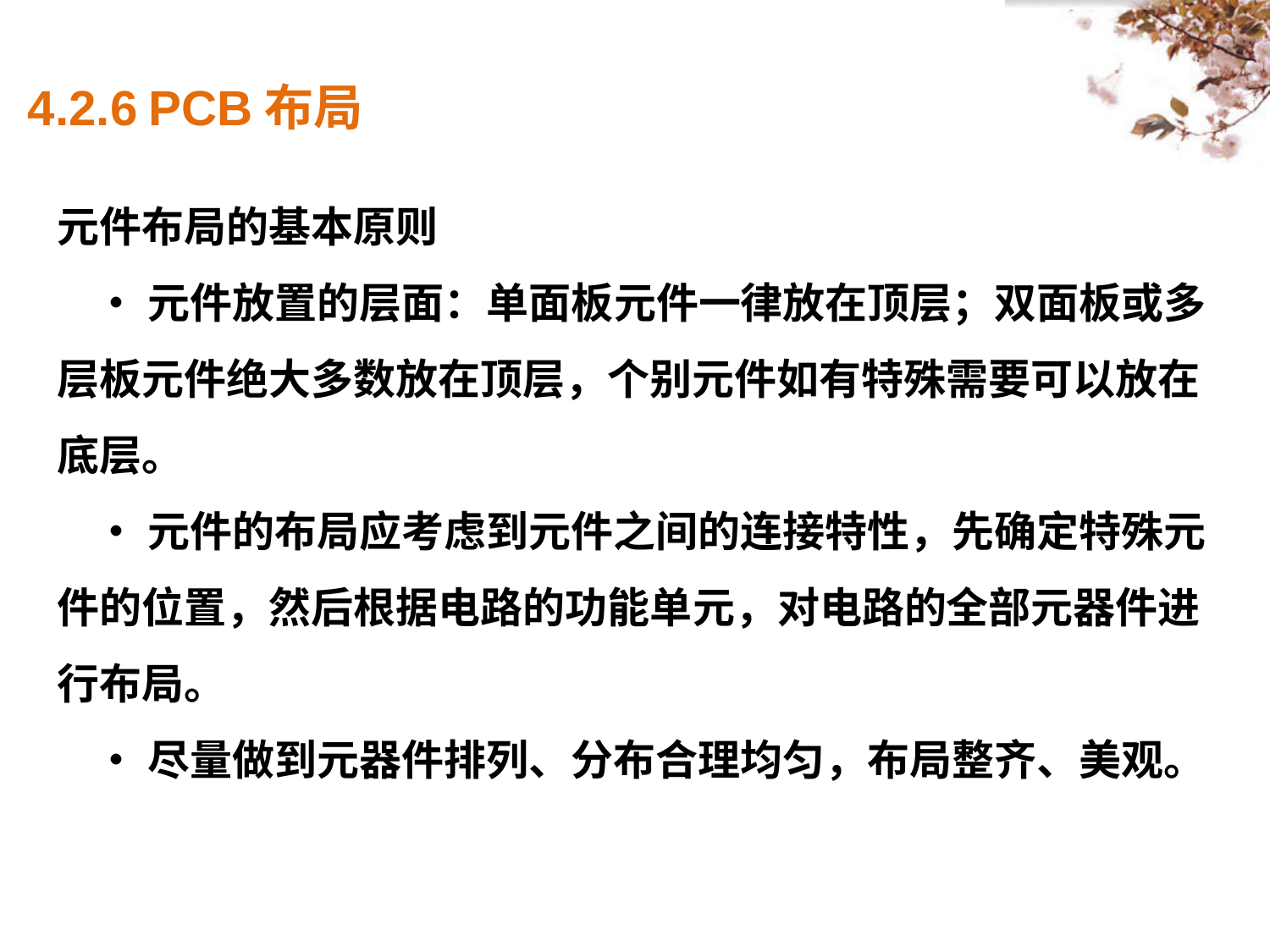

# 4.2.6 PCB布局

元件布局的基本原则
    •元件放置的层面：单面板元件一律放在顶层；双面板或多层板元件绝大多数放在顶层，个别元件如有特殊需要可以放在底层。
    •元件的布局应考虑到元件之间的连接特性，先确定特殊元件的位置，然后根据电路的功能单元，对电路的全部元器件进行布局。
    •尽量做到元器件排列、分布合理均匀，布局整齐、美观。